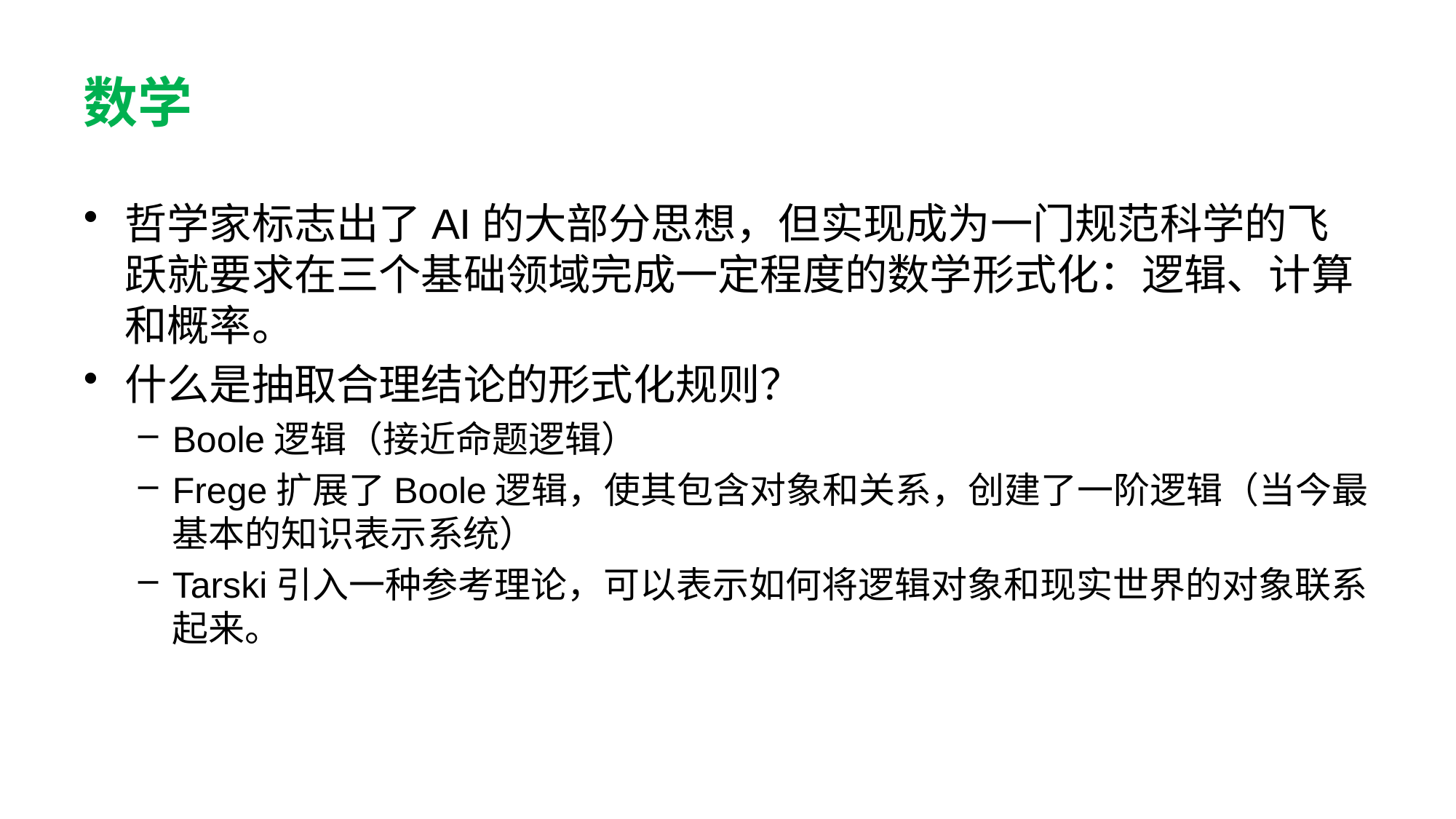

# 数学
哲学家标志出了AI的大部分思想，但实现成为一门规范科学的飞跃就要求在三个基础领域完成一定程度的数学形式化：逻辑、计算和概率。
什么是抽取合理结论的形式化规则？
Boole逻辑（接近命题逻辑）
Frege扩展了Boole逻辑，使其包含对象和关系，创建了一阶逻辑（当今最基本的知识表示系统）
Tarski引入一种参考理论，可以表示如何将逻辑对象和现实世界的对象联系起来。